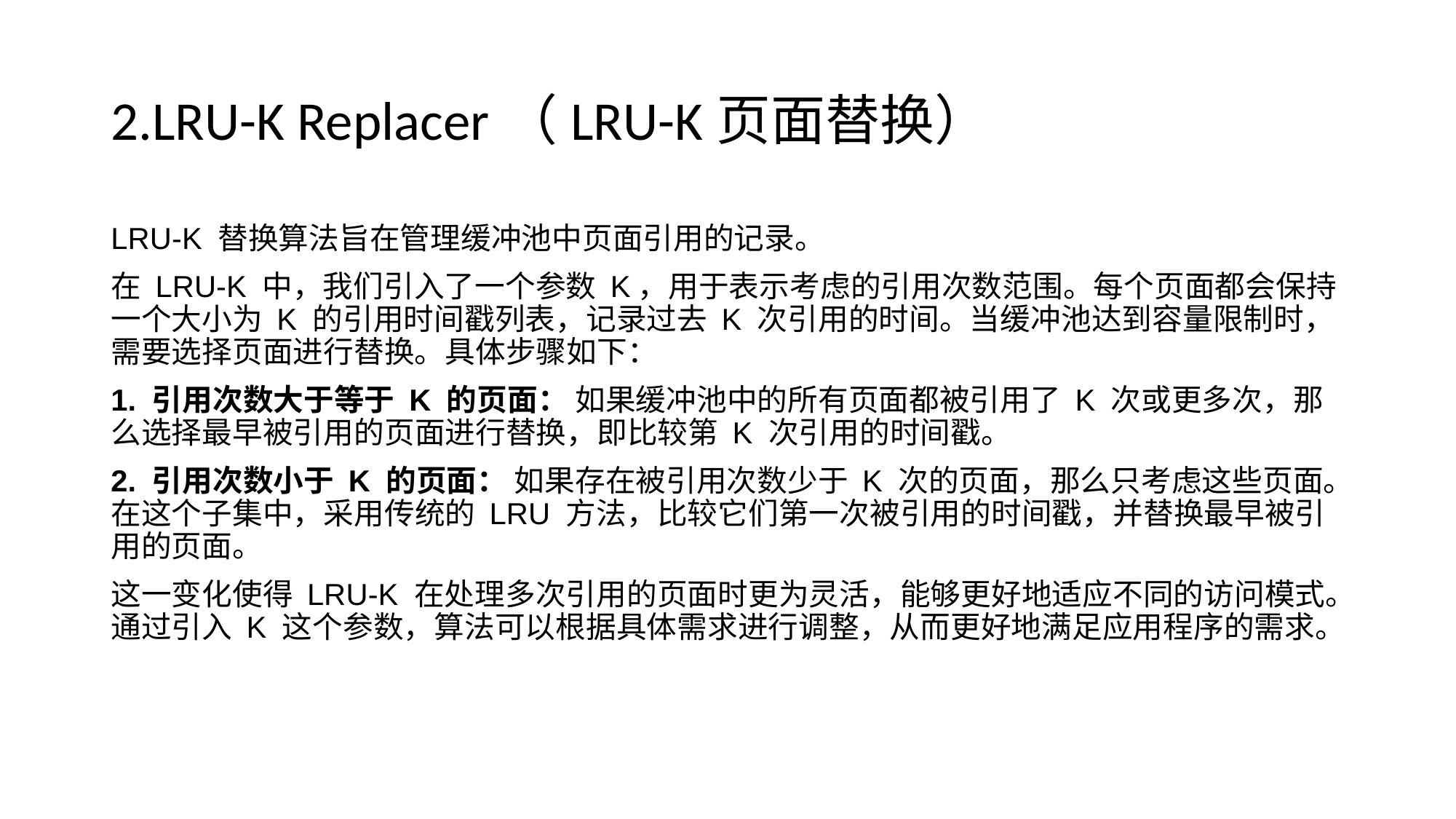

# 2.LRU-K Replacer（LRU-K页面替换）
LRU-K 替换算法旨在管理缓冲池中⻚⾯引⽤的记录。
在 LRU-K 中，我们引⼊了⼀个参数 K，⽤于表示考虑的引⽤次数范围。每个⻚⾯都会保持⼀个⼤⼩为 K 的引⽤时间戳列表，记录过去 K 次引⽤的时间。当缓冲池达到容量限制时，需要选择⻚⾯进⾏替换。具体步骤如下：
1. 引⽤次数⼤于等于 K 的⻚⾯： 如果缓冲池中的所有⻚⾯都被引⽤了 K 次或更多次，那么选择最早被引⽤的⻚⾯进⾏替换，即⽐较第 K 次引⽤的时间戳。
2. 引⽤次数⼩于 K 的⻚⾯： 如果存在被引⽤次数少于 K 次的⻚⾯，那么只考虑这些⻚⾯。在这个⼦集中，采⽤传统的 LRU ⽅法，⽐较它们第⼀次被引⽤的时间戳，并替换最早被引⽤的⻚⾯。
这⼀变化使得 LRU-K 在处理多次引⽤的⻚⾯时更为灵活，能够更好地适应不同的访问模式。通过引⼊ K 这个参数，算法可以根据具体需求进⾏调整，从⽽更好地满⾜应⽤程序的需求。